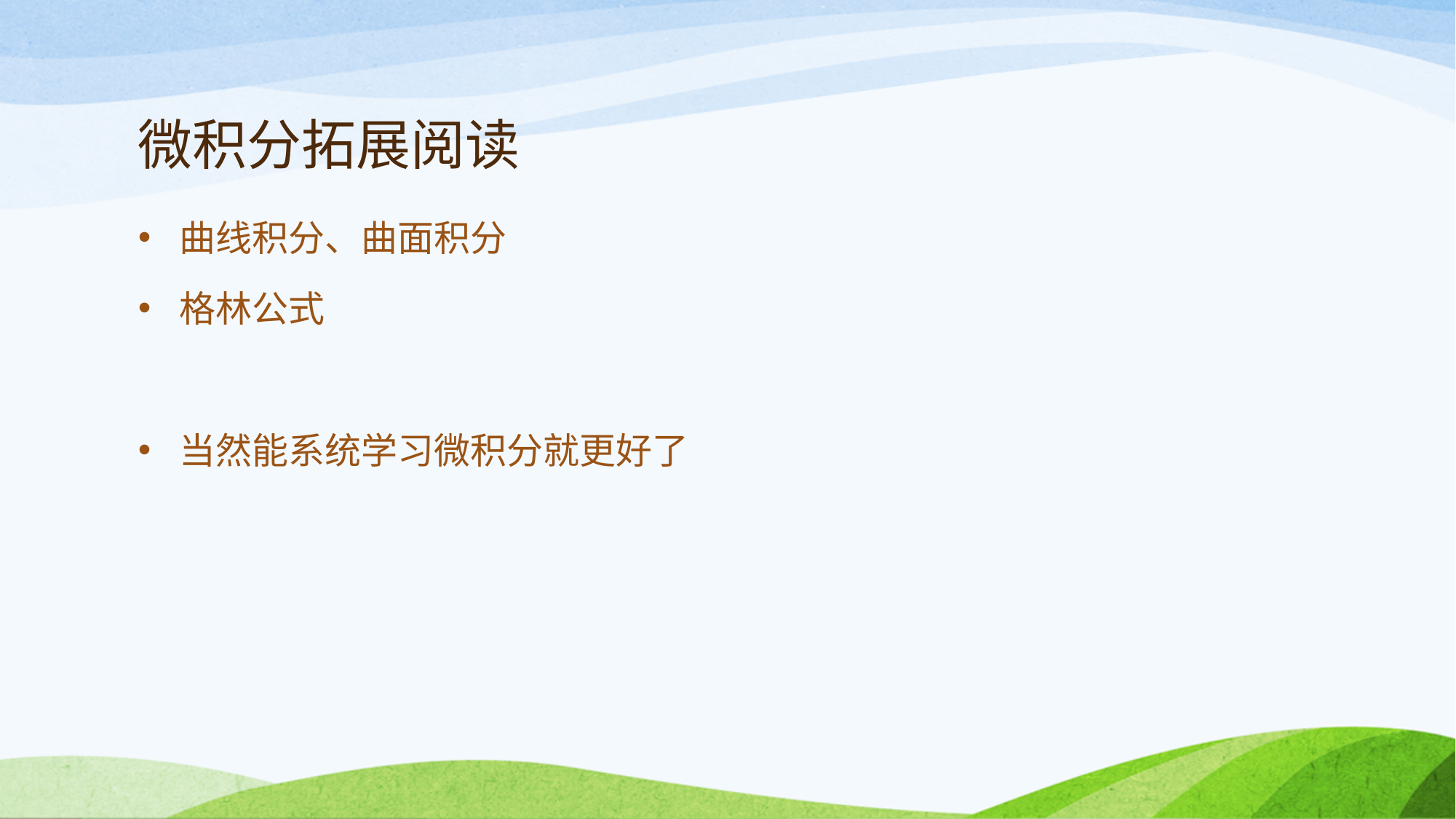

# 微积分拓展阅读
曲线积分、曲面积分
格林公式

当然能系统学习微积分就更好了